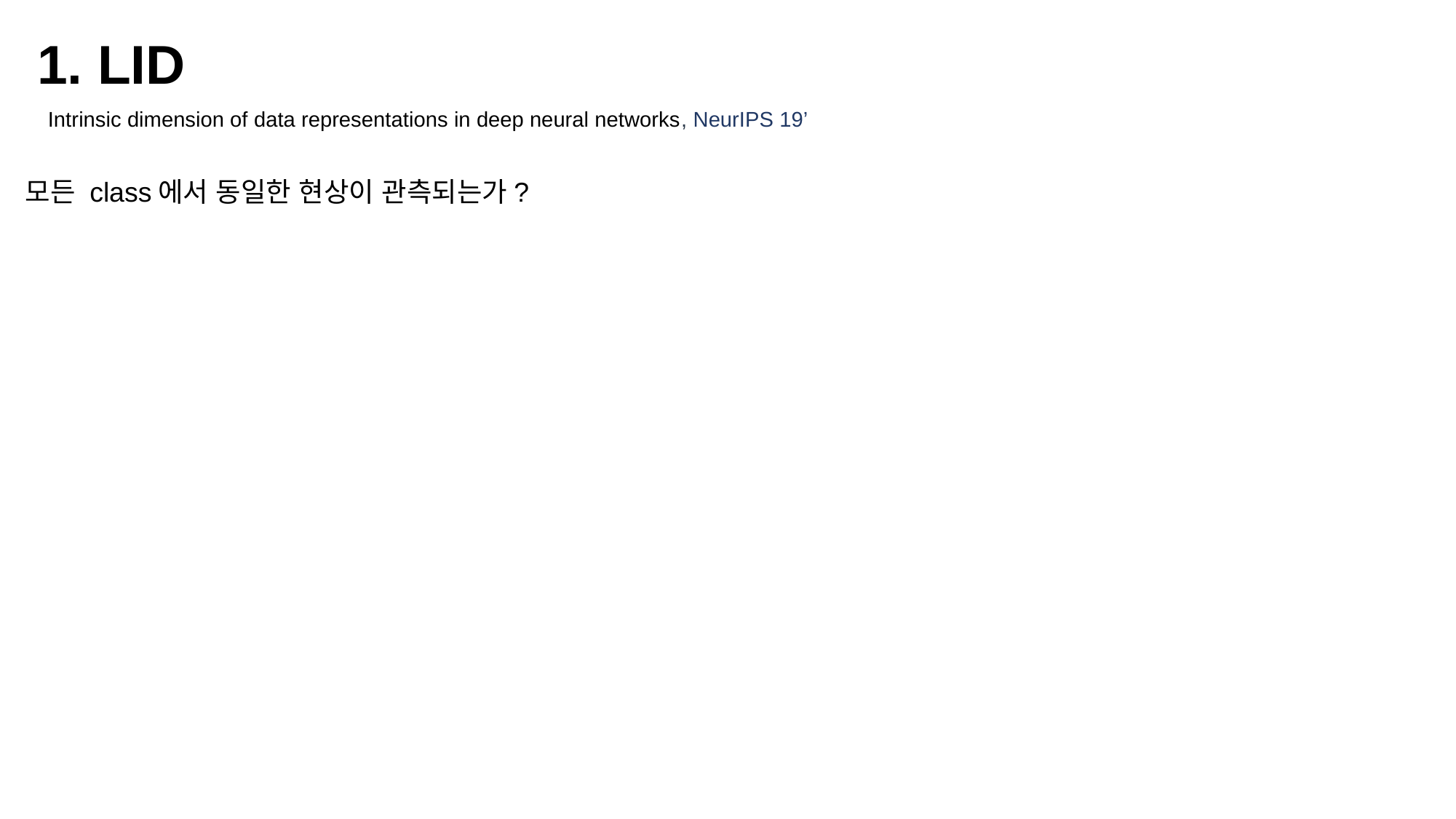

1. LID
Intrinsic dimension of data representations in deep neural networks, NeurIPS 19’
모든 class에서 동일한 현상이 관측되는가?